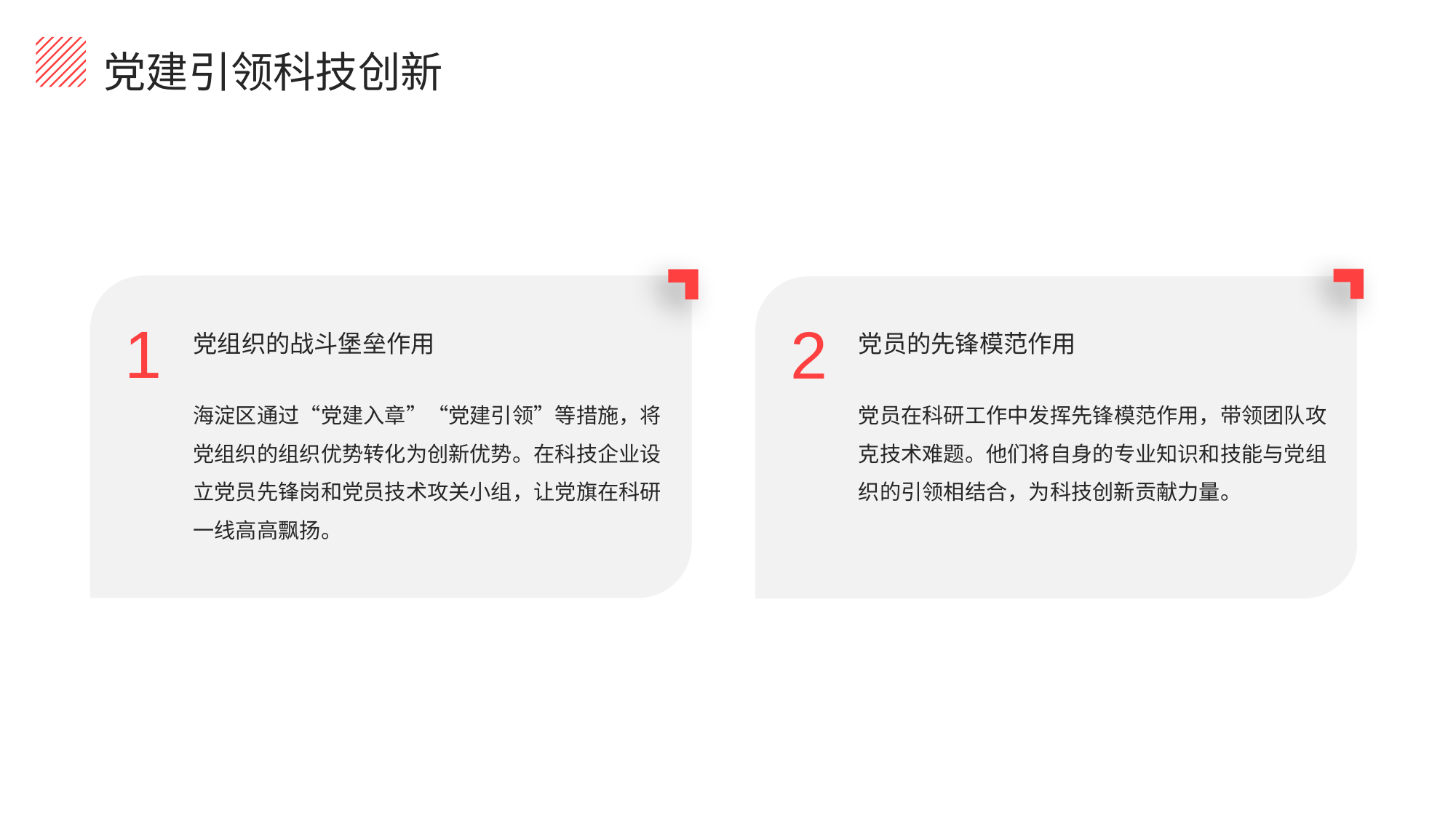

党建引领科技创新

党组织的战斗堡垒作用
党员的先锋模范作用
1
2
海淀区通过“党建入章”“党建引领”等措施，将党组织的组织优势转化为创新优势。在科技企业设立党员先锋岗和党员技术攻关小组，让党旗在科研一线高高飘扬。
党员在科研工作中发挥先锋模范作用，带领团队攻克技术难题。他们将自身的专业知识和技能与党组织的引领相结合，为科技创新贡献力量。